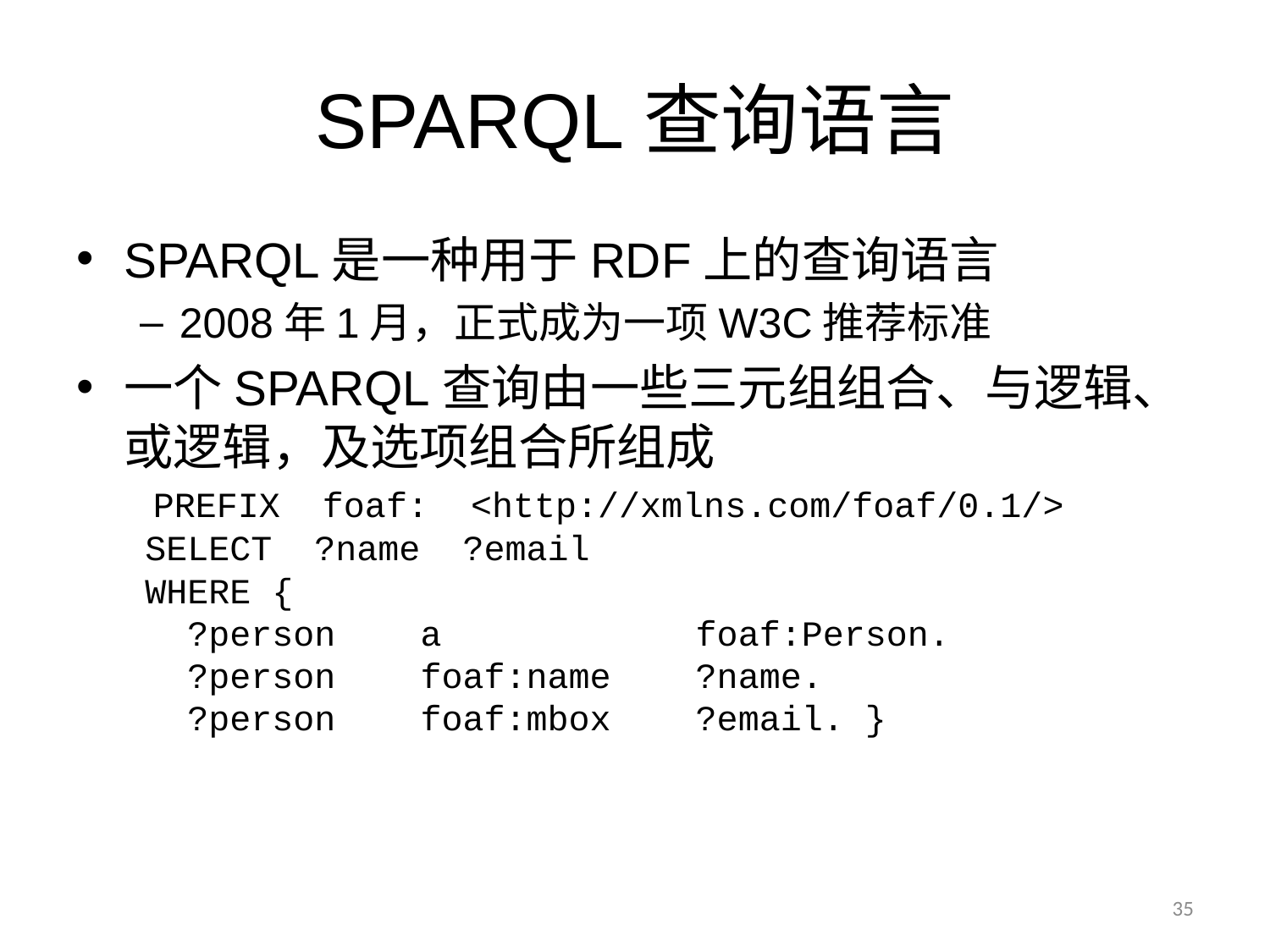

# SPARQL查询语言
SPARQL是一种用于RDF上的查询语言
2008年1月，正式成为一项W3C推荐标准
一个SPARQL查询由一些三元组组合、与逻辑、或逻辑，及选项组合所组成
  PREFIX  foaf:  <http://xmlns.com/foaf/0.1/>
 SELECT  ?name  ?email
 WHERE {
   ?person    a            foaf:Person.
   ?person    foaf:name    ?name.
   ?person    foaf:mbox    ?email. }
35